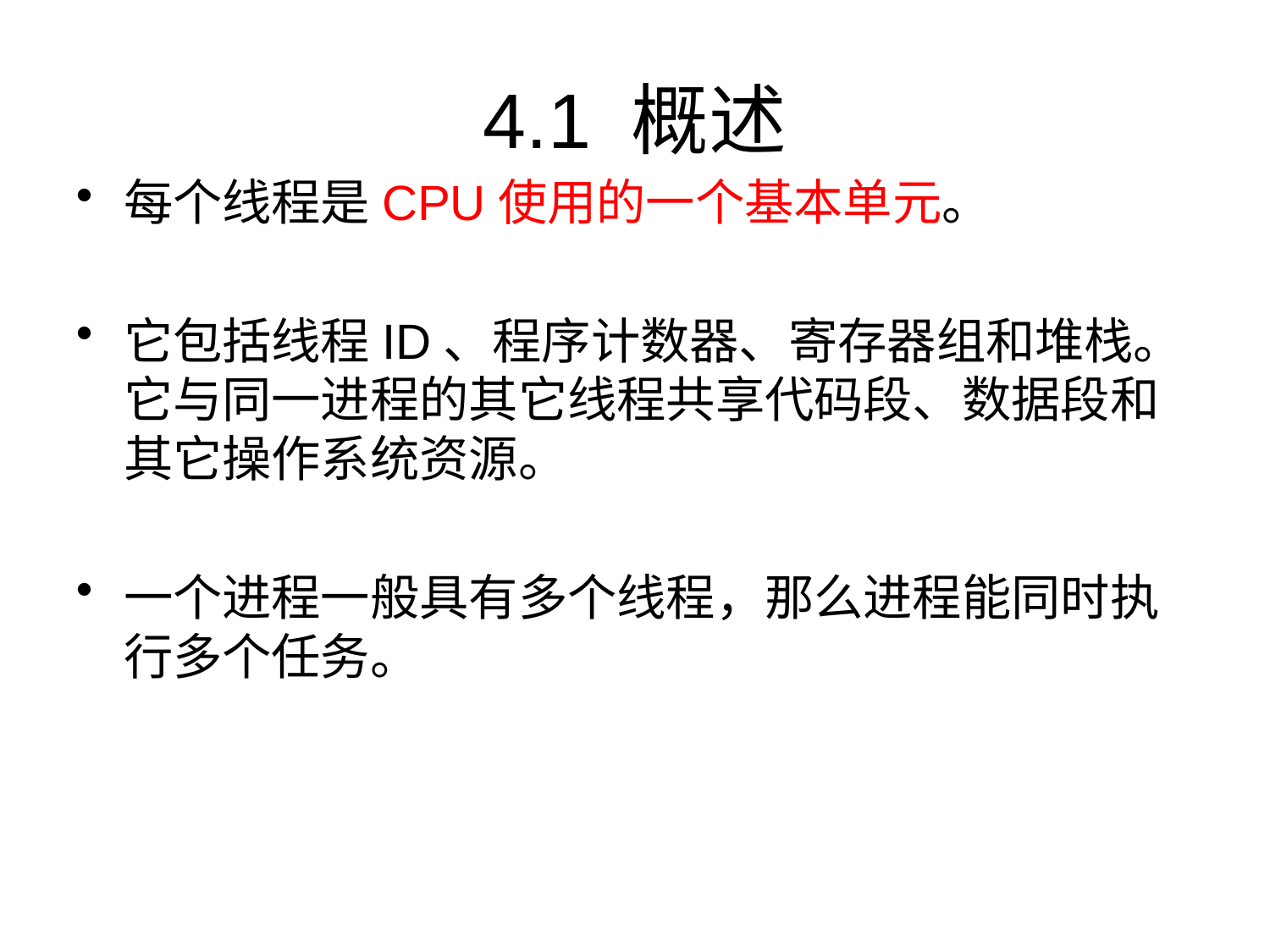

# 4.1 概述
每个线程是CPU使用的一个基本单元。

它包括线程ID、程序计数器、寄存器组和堆栈。它与同一进程的其它线程共享代码段、数据段和其它操作系统资源。

一个进程一般具有多个线程，那么进程能同时执行多个任务。